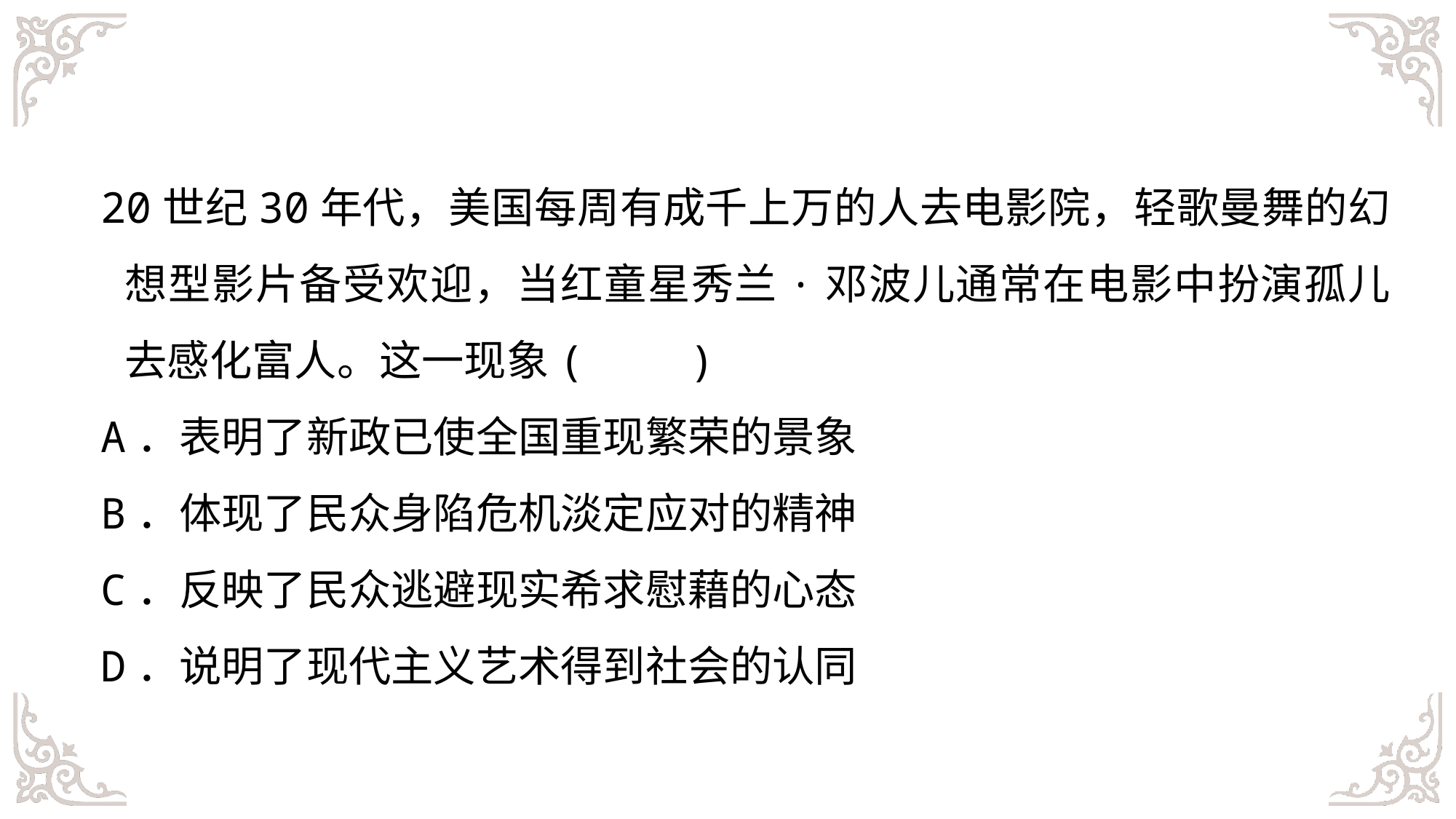

20世纪30年代，美国每周有成千上万的人去电影院，轻歌曼舞的幻想型影片备受欢迎，当红童星秀兰·邓波儿通常在电影中扮演孤儿去感化富人。这一现象(　　)
A．表明了新政已使全国重现繁荣的景象
B．体现了民众身陷危机淡定应对的精神
C．反映了民众逃避现实希求慰藉的心态
D．说明了现代主义艺术得到社会的认同